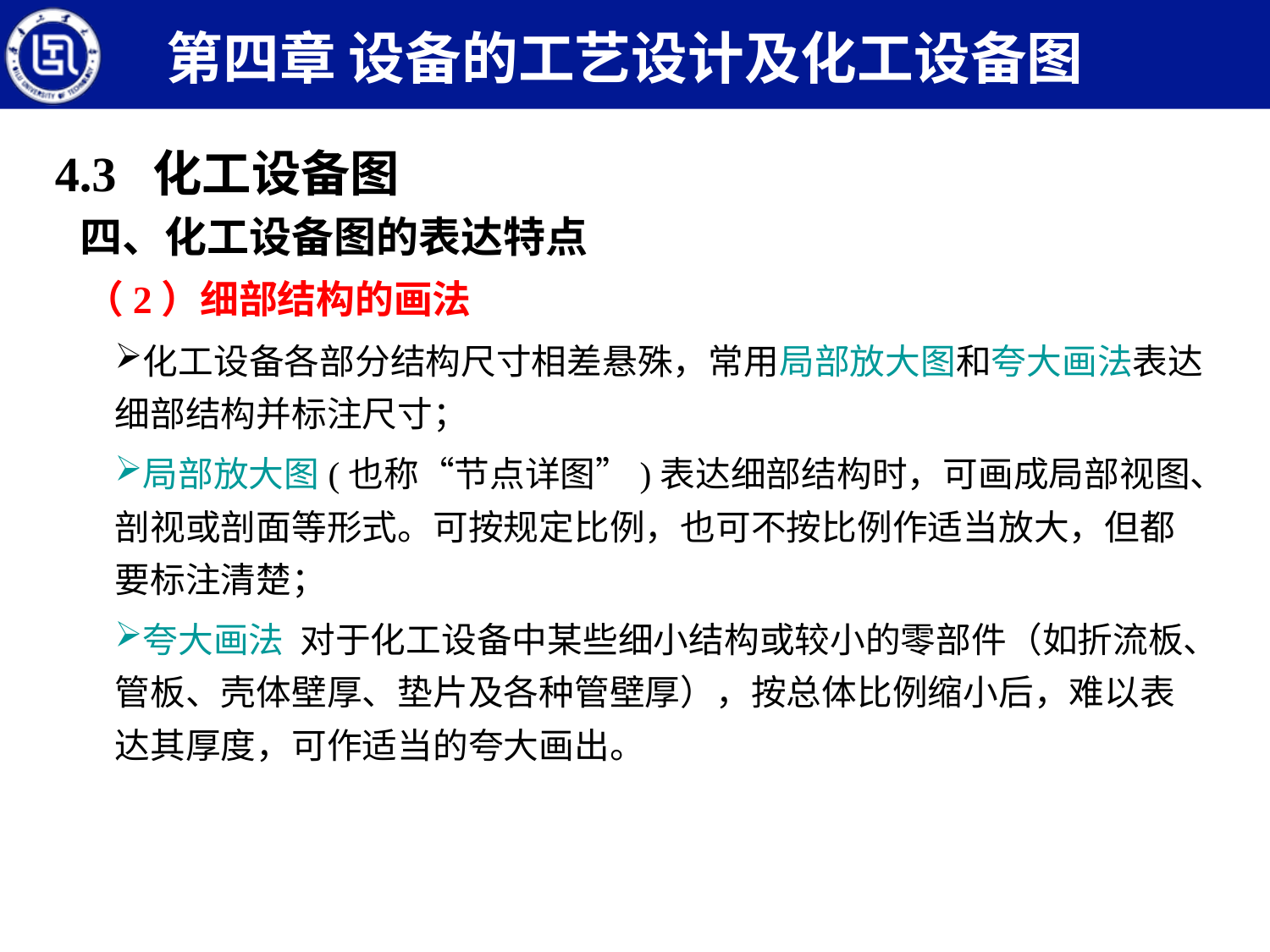

第四章 设备的工艺设计及化工设备图
4.3  化工设备图
四、化工设备图的表达特点
（2）细部结构的画法
化工设备各部分结构尺寸相差悬殊，常用局部放大图和夸大画法表达细部结构并标注尺寸；
局部放大图(也称“节点详图”)表达细部结构时，可画成局部视图、剖视或剖面等形式。可按规定比例，也可不按比例作适当放大，但都要标注清楚；
夸大画法  对于化工设备中某些细小结构或较小的零部件（如折流板、管板、壳体壁厚、垫片及各种管壁厚），按总体比例缩小后，难以表达其厚度，可作适当的夸大画出。